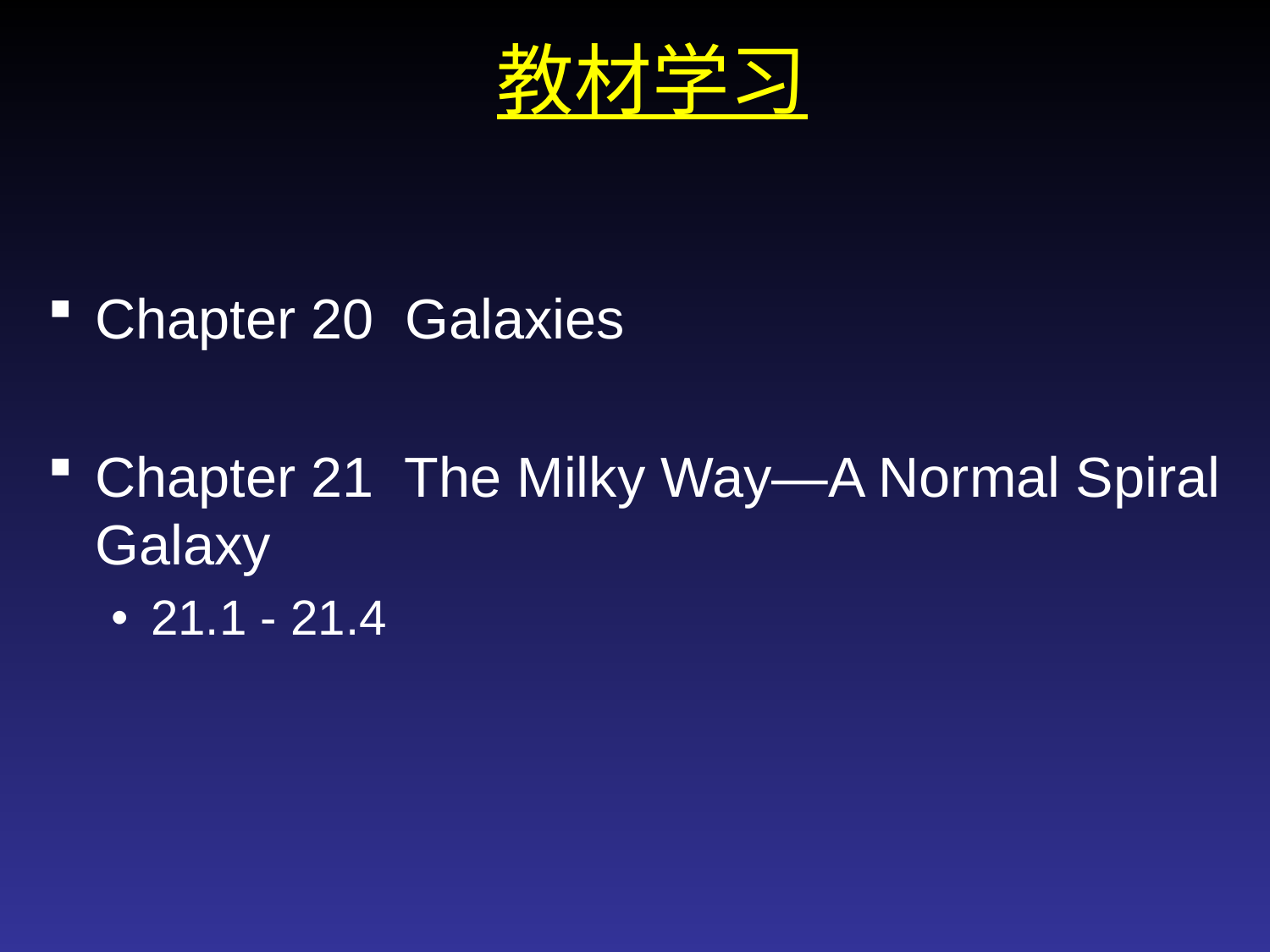

教材学习
Chapter 20  Galaxies

Chapter 21  The Milky Way—A Normal Spiral Galaxy
21.1 - 21.4